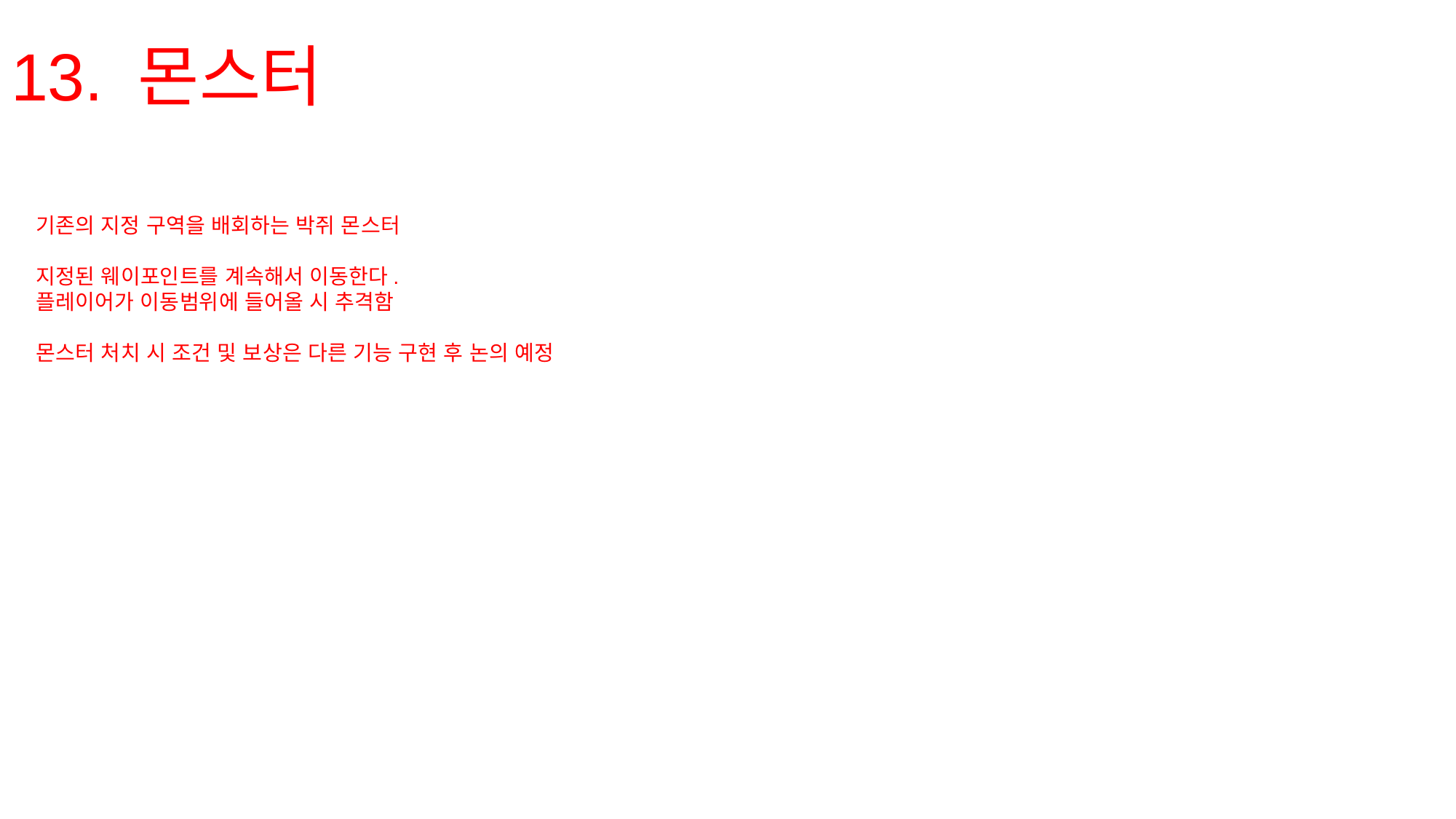

# 13. 몬스터
기존의 지정 구역을 배회하는 박쥐 몬스터

지정된 웨이포인트를 계속해서 이동한다.
플레이어가 이동범위에 들어올 시 추격함

몬스터 처치 시 조건 및 보상은 다른 기능 구현 후 논의 예정